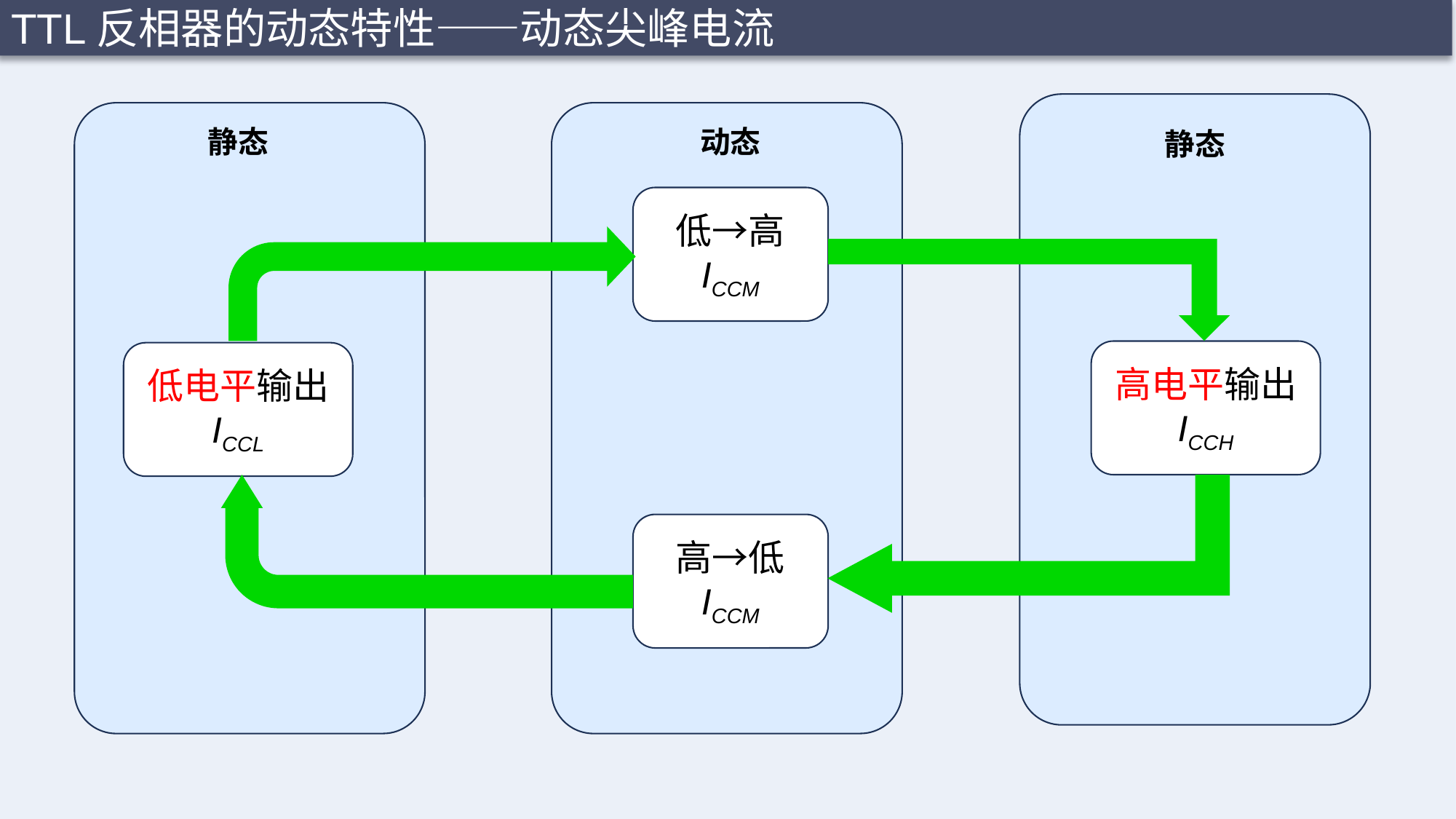

TTL反相器的动态特性——动态尖峰电流

静态
动态
静态
低→高
ICCM

高电平输出
ICCH

低电平输出
ICCL
高→低
ICCM